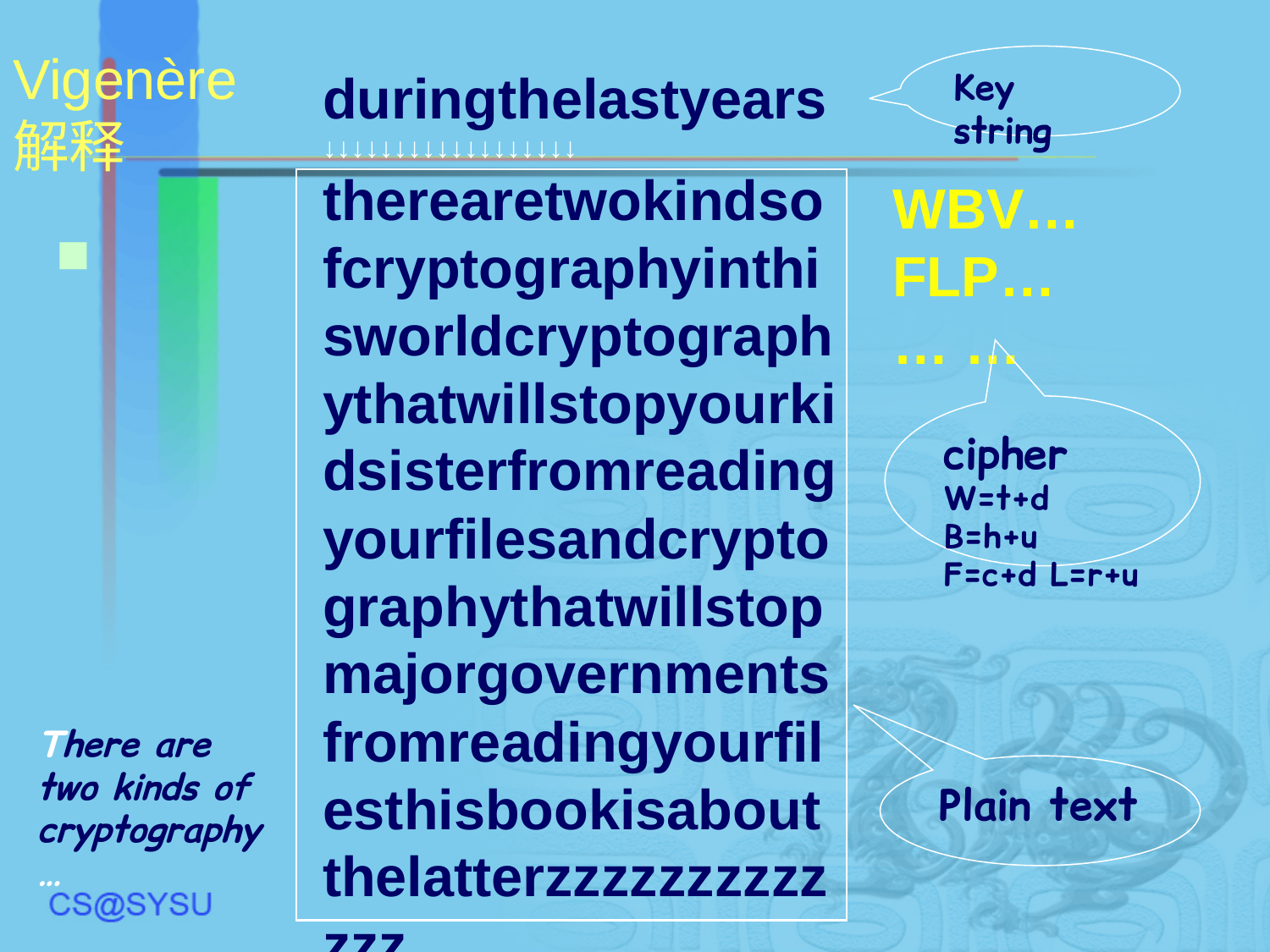

# Vigenère 解释
Key string
duringthelastyears
↓↓↓↓↓↓↓↓↓↓↓↓↓↓↓↓↓↓
therearetwokindsofcryptographyinthisworldcryptographythatwillstopyourkidsisterfromreadingyourfilesandcryptographythatwillstopmajorgovernmentsfromreadingyourfilesthisbookisaboutthelatterzzzzzzzzzzzzz

WBV…
FLP…
… …

cipher
W=t+d B=h+u
F=c+d L=r+u
There are two kinds of cryptography …
Plain text